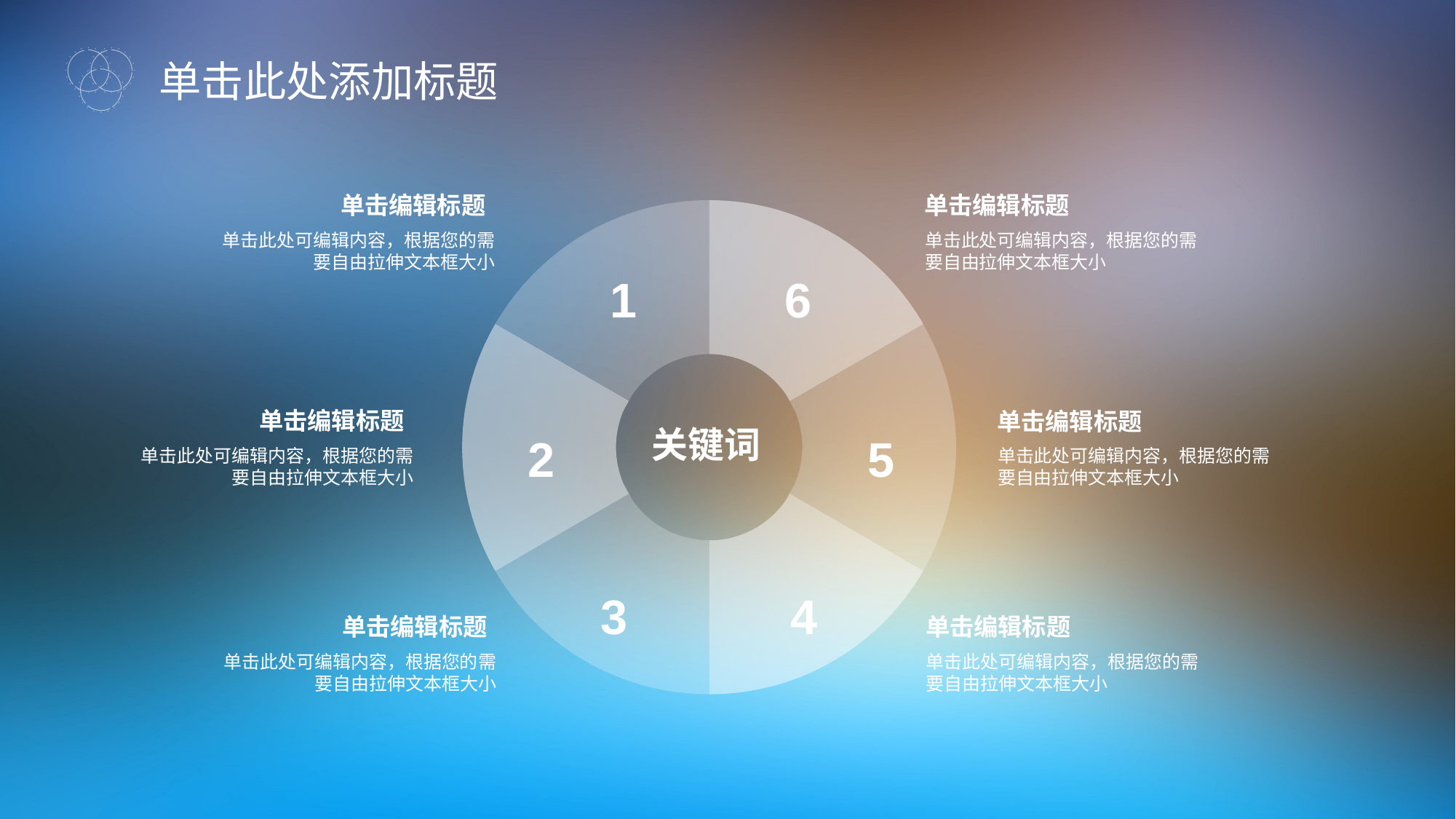

单击此处添加标题
单击编辑标题
单击编辑标题

单击此处可编辑内容，根据您的需要自由拉伸文本框大小
单击此处可编辑内容，根据您的需要自由拉伸文本框大小
1
6

单击编辑标题
单击编辑标题
关键词
2
5
单击此处可编辑内容，根据您的需要自由拉伸文本框大小
单击此处可编辑内容，根据您的需要自由拉伸文本框大小

3
4
单击编辑标题
单击编辑标题
单击此处可编辑内容，根据您的需要自由拉伸文本框大小
单击此处可编辑内容，根据您的需要自由拉伸文本框大小